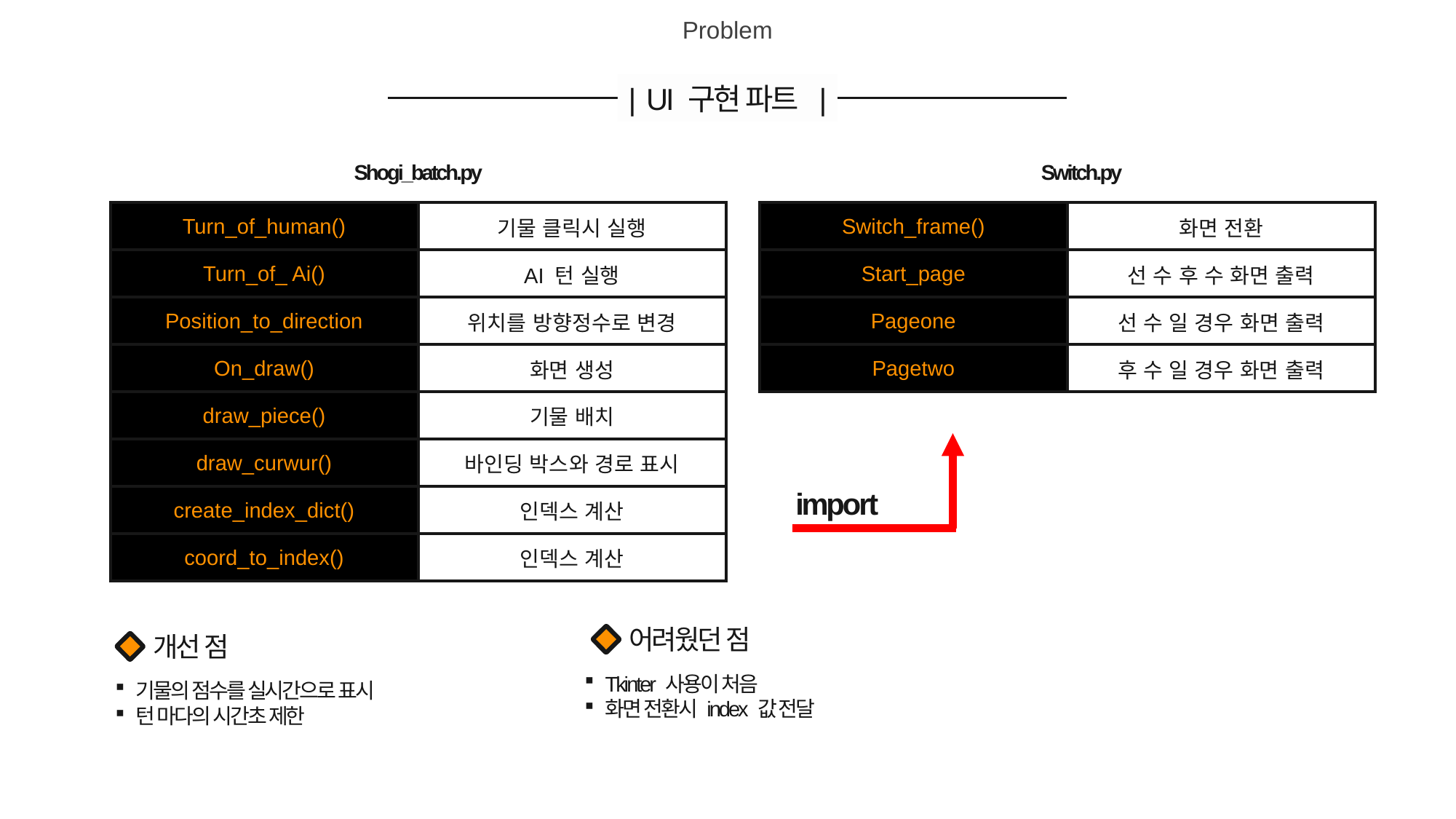

Problem
|  UI 구현 파트  |
Shogi_batch.py
Switch.py
| Turn\_of\_human() | 기물 클릭시 실행 |
| --- | --- |
| Turn\_of\_ Ai() | AI 턴 실행 |
| Position\_to\_direction | 위치를 방향정수로 변경 |
| On\_draw() | 화면 생성 |
| draw\_piece() | 기물 배치 |
| draw\_curwur() | 바인딩 박스와 경로 표시 |
| create\_index\_dict() | 인덱스 계산 |
| coord\_to\_index() | 인덱스 계산 |
| Switch\_frame() | 화면 전환 |
| --- | --- |
| Start\_page | 선 수 후 수 화면 출력 |
| Pageone | 선 수 일 경우 화면 출력 |
| Pagetwo | 후 수 일 경우 화면 출력 |
import
어려웠던 점

개선 점

Tkinter 사용이 처음
화면 전환시 index 값 전달
기물의 점수를 실시간으로 표시
턴 마다의 시간초 제한